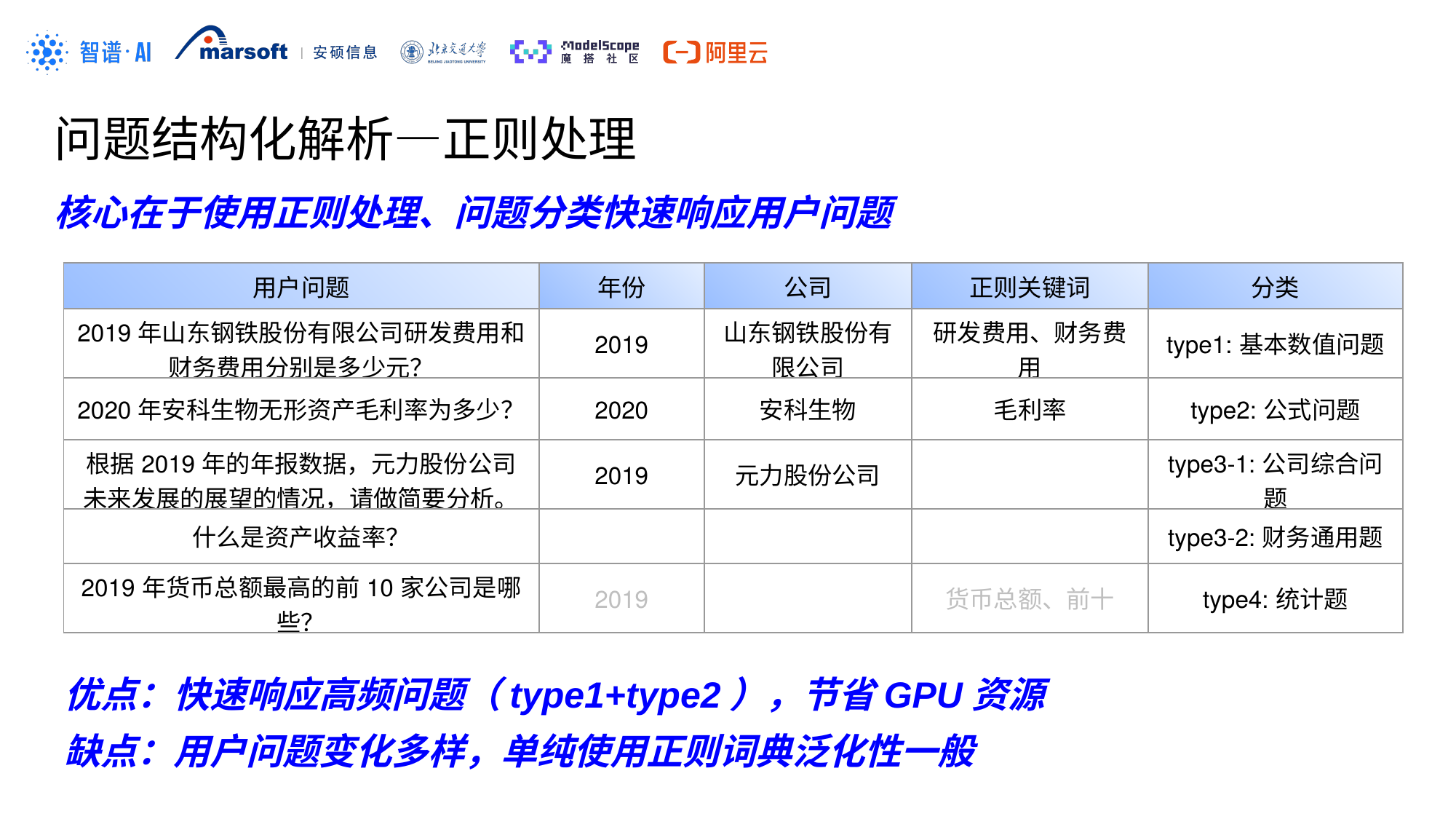

问题结构化解析—正则处理
核心在于使用正则处理、问题分类快速响应用户问题
| 用户问题 | 年份 | 公司 | 正则关键词 | 分类 |
| --- | --- | --- | --- | --- |
| 2019年山东钢铁股份有限公司研发费用和财务费用分别是多少元？ | 2019 | 山东钢铁股份有限公司 | 研发费用、财务费用 | type1:基本数值问题 |
| 2020年安科生物无形资产毛利率为多少？ | 2020 | 安科生物 | 毛利率 | type2:公式问题 |
| 根据2019年的年报数据，元力股份公司未来发展的展望的情况，请做简要分析。 | 2019 | 元力股份公司 |  | type3-1:公司综合问题 |
| 什么是资产收益率？ |  |  |  | type3-2:财务通用题 |
| 2019年货币总额最高的前10家公司是哪些？ | 2019 |  | 货币总额、前十 | type4:统计题 |
优点：快速响应高频问题（type1+type2），节省GPU资源
缺点：用户问题变化多样，单纯使用正则词典泛化性一般